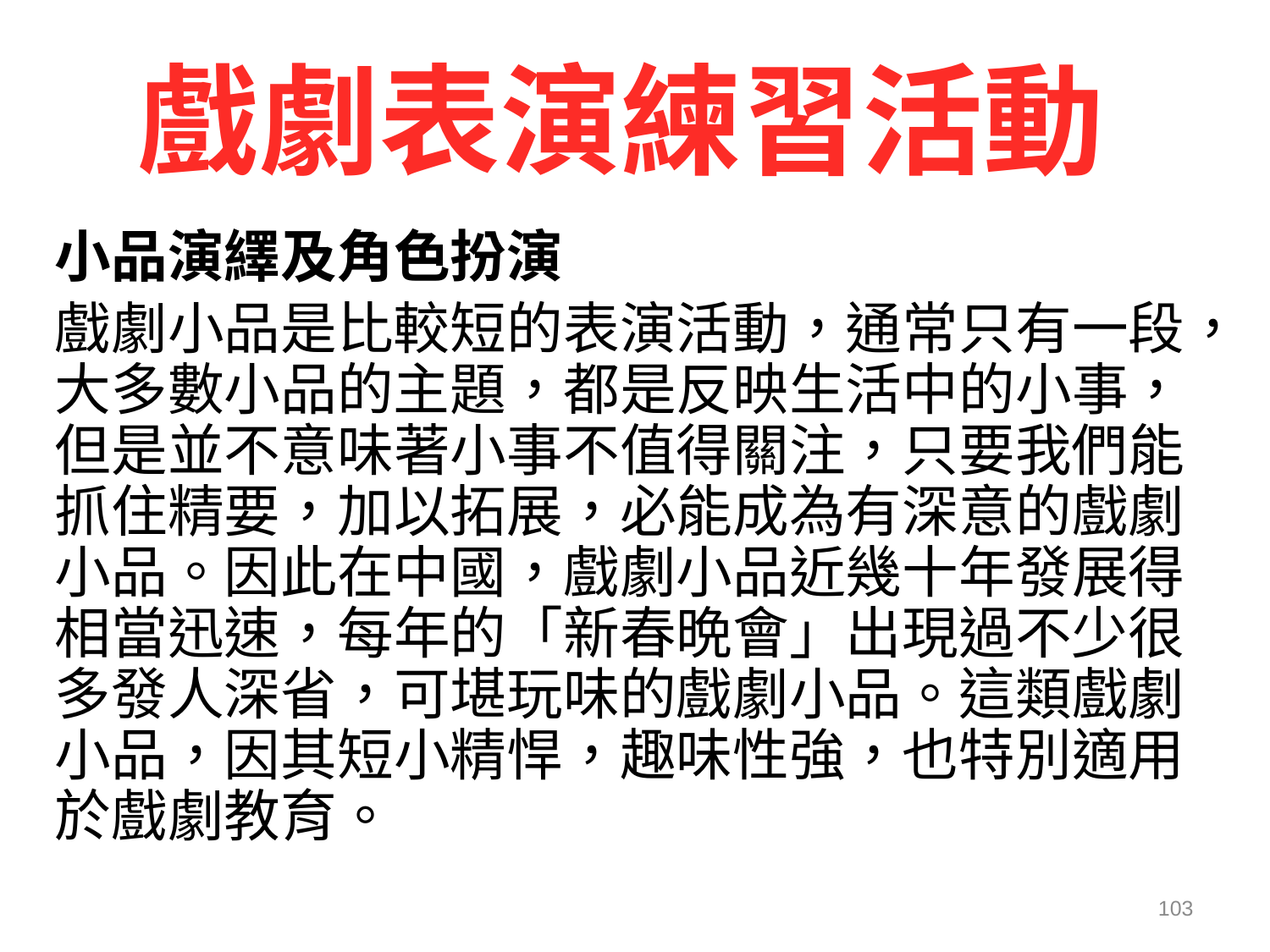

# 戲劇表演練習活動
小品演繹及角色扮演
戲劇小品是比較短的表演活動，通常只有一段，大多數小品的主題，都是反映生活中的小事，但是並不意味著小事不值得關注，只要我們能抓住精要，加以拓展，必能成為有深意的戲劇小品。因此在中國，戲劇小品近幾十年發展得相當迅速，每年的「新春晩會」出現過不少很多發人深省，可堪玩味的戲劇小品。這類戲劇小品，因其短小精悍，趣味性強，也特別適用於戲劇教育。
103